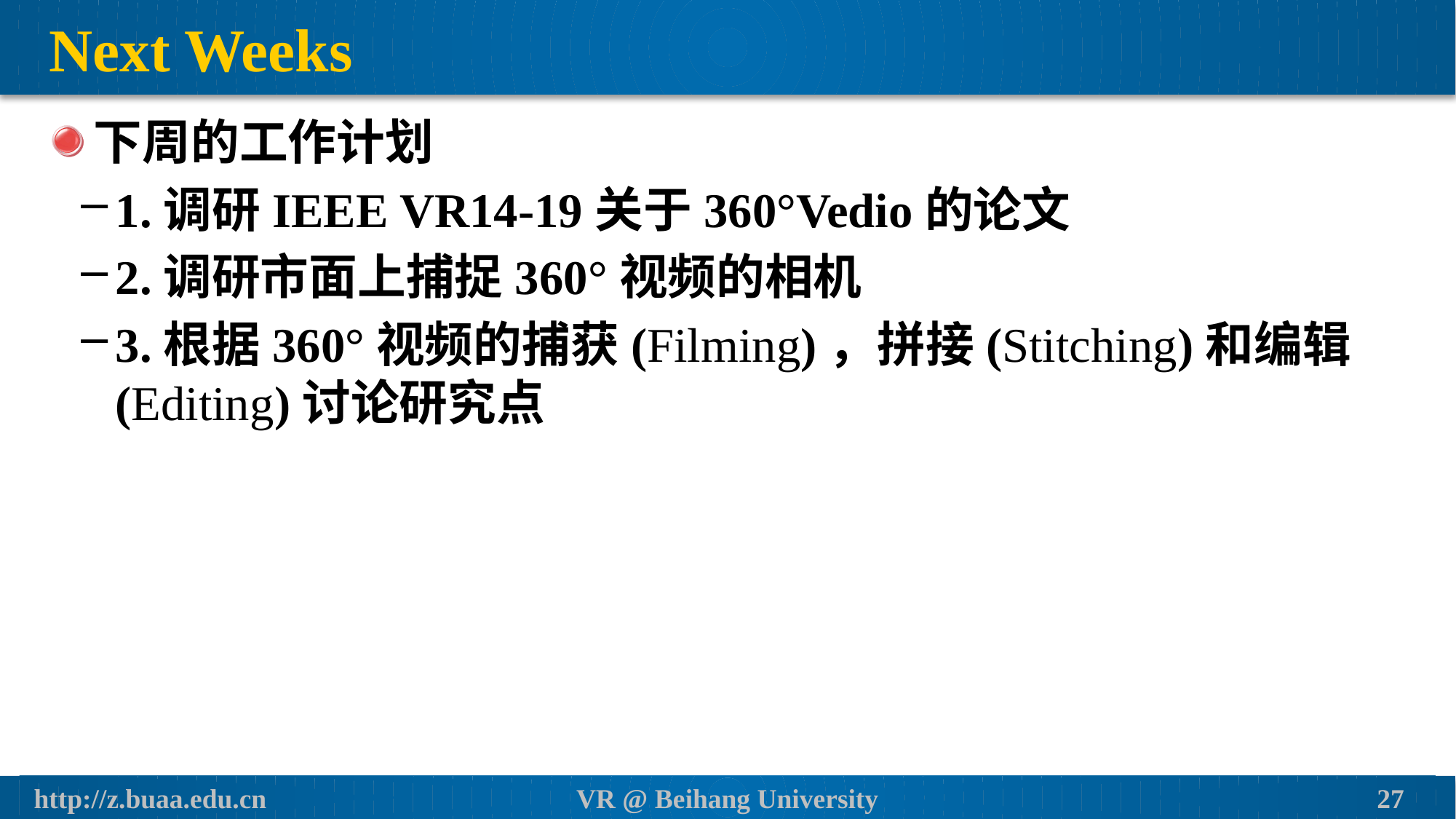

# Next Weeks
下周的工作计划
1.调研IEEE VR14-19关于360°Vedio的论文
2.调研市面上捕捉360°视频的相机
3.根据360°视频的捕获(Filming)，拼接(Stitching)和编辑(Editing)讨论研究点